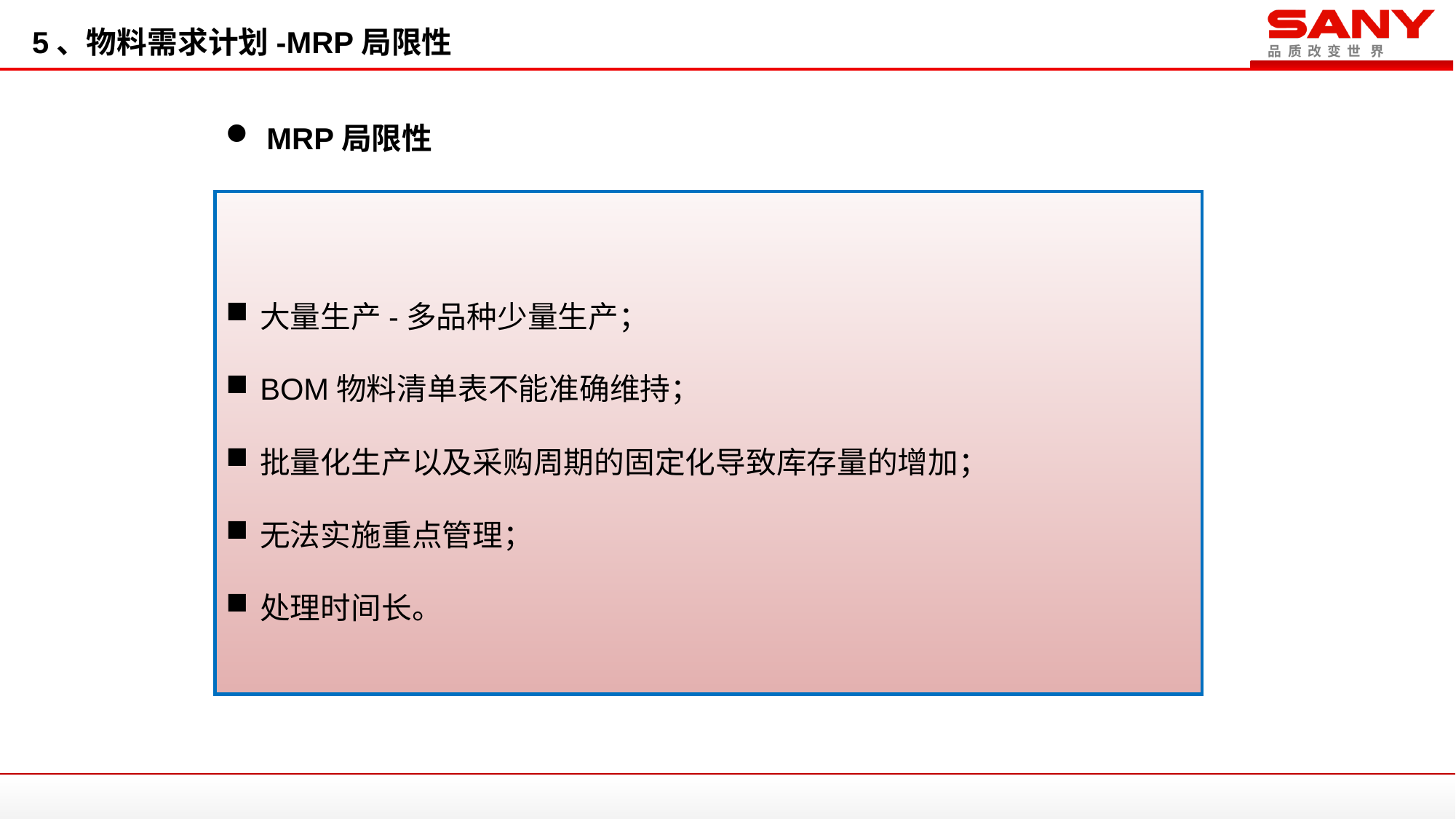

5、物料需求计划-MRP局限性
MRP局限性
大量生产-多品种少量生产；
BOM物料清单表不能准确维持；
批量化生产以及采购周期的固定化导致库存量的增加；
无法实施重点管理；
处理时间长。